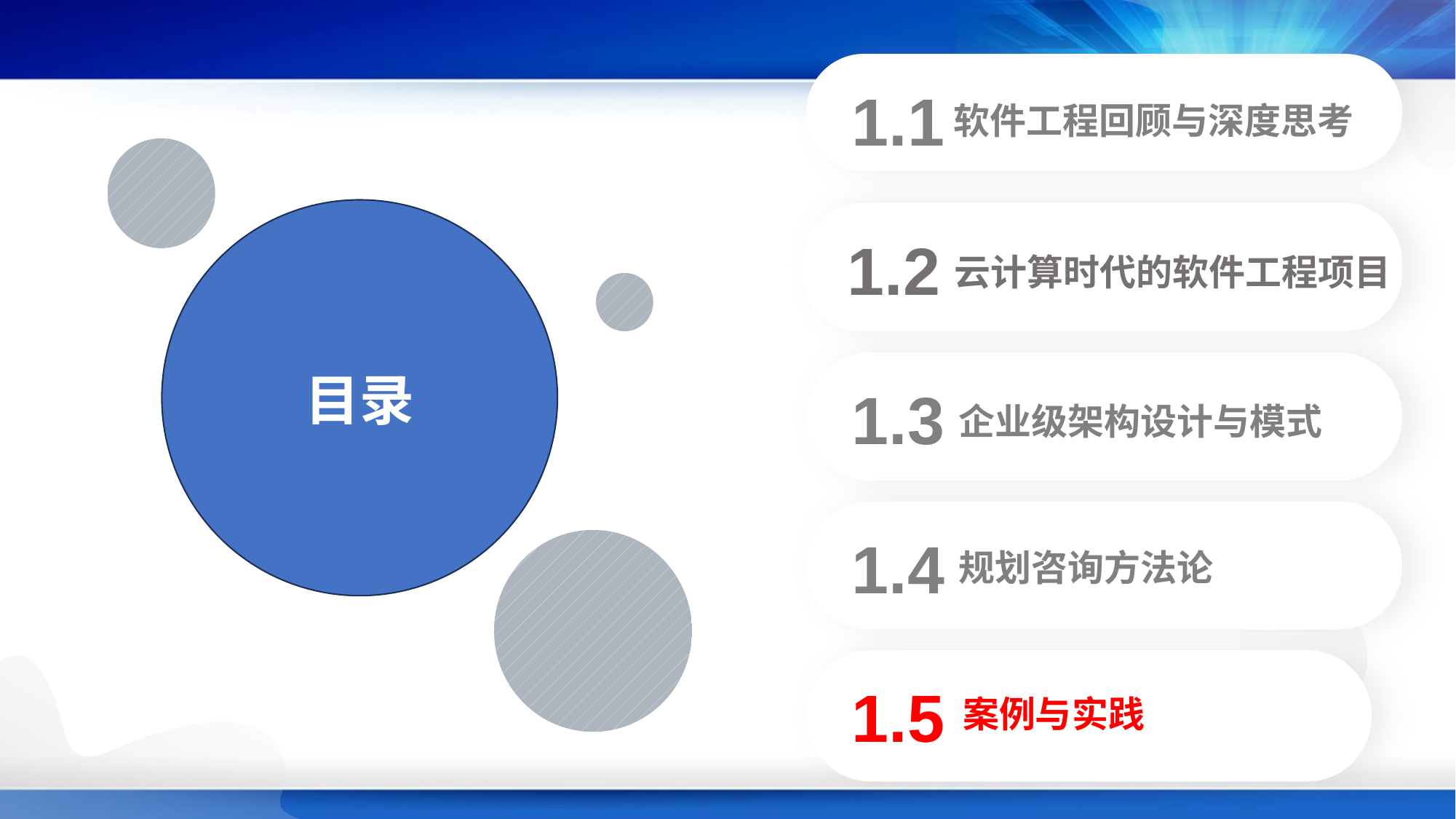

1.1
软件工程回顾与深度思考

1.2
云计算时代的软件工程项目

1.3
企业级架构设计与模式

1.4
规划咨询方法论
1.5
案例与实践

目录